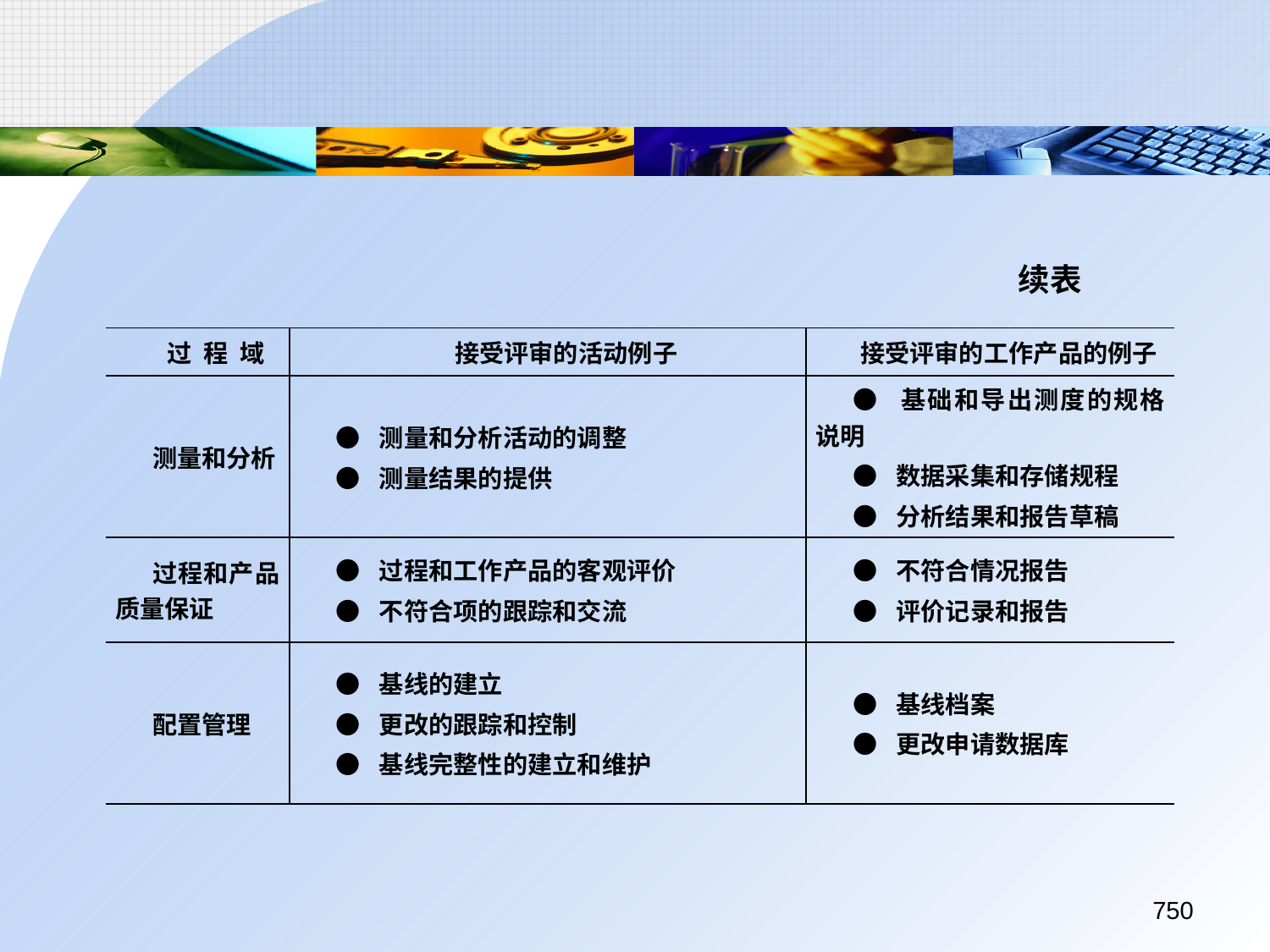

续表
| 过 程 域 | 接受评审的活动例子 | 接受评审的工作产品的例子 |
| --- | --- | --- |
| 测量和分析 | ● 测量和分析活动的调整 ● 测量结果的提供 | ● 基础和导出测度的规格说明 ● 数据采集和存储规程 ● 分析结果和报告草稿 |
| 过程和产品质量保证 | ● 过程和工作产品的客观评价 ● 不符合项的跟踪和交流 | ● 不符合情况报告 ● 评价记录和报告 |
| 配置管理 | ● 基线的建立 ● 更改的跟踪和控制 ● 基线完整性的建立和维护 | ● 基线档案 ● 更改申请数据库 |
750